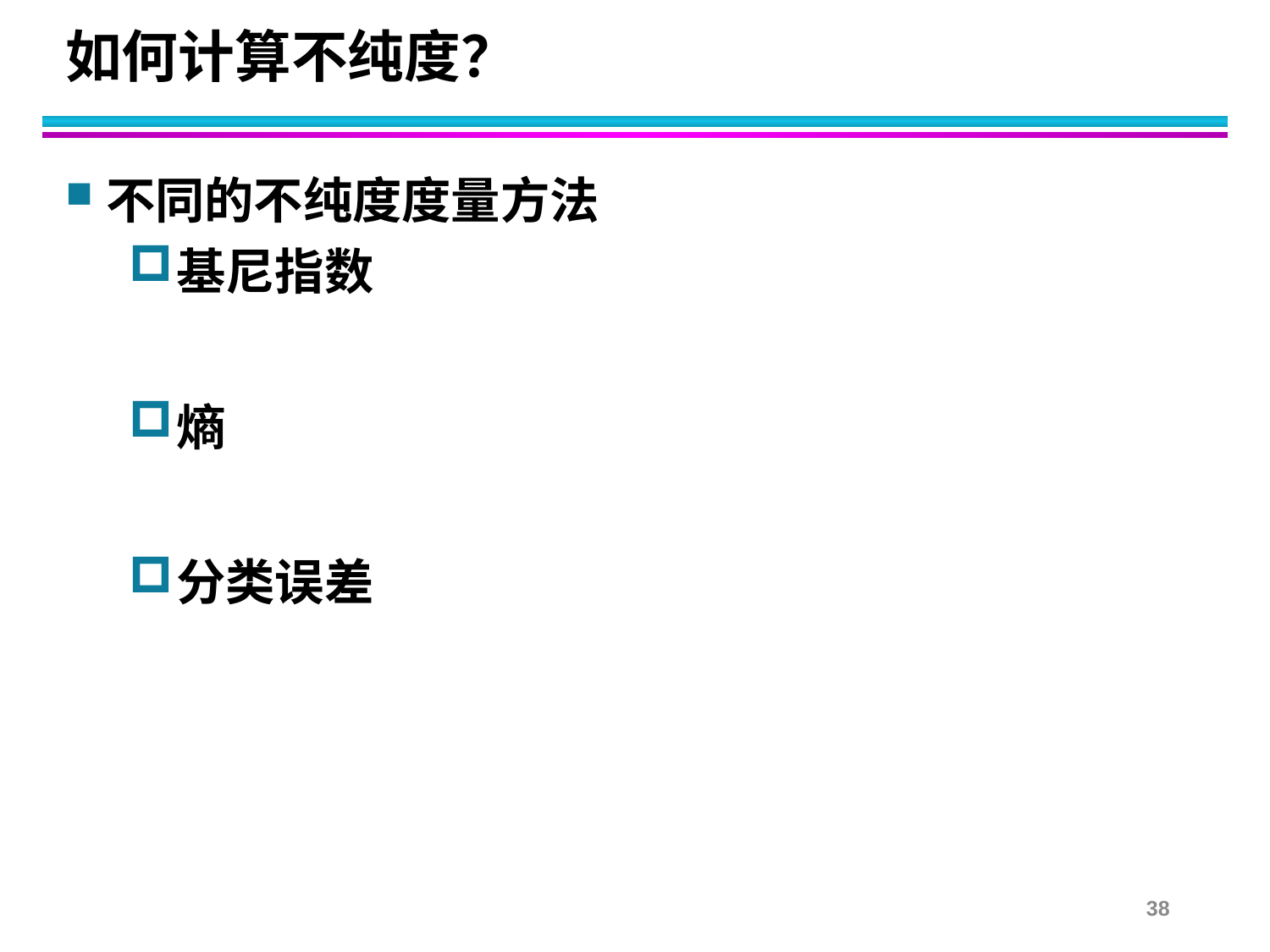

# 如何计算不纯度？
不同的不纯度度量方法
基尼指数

熵

分类误差

38